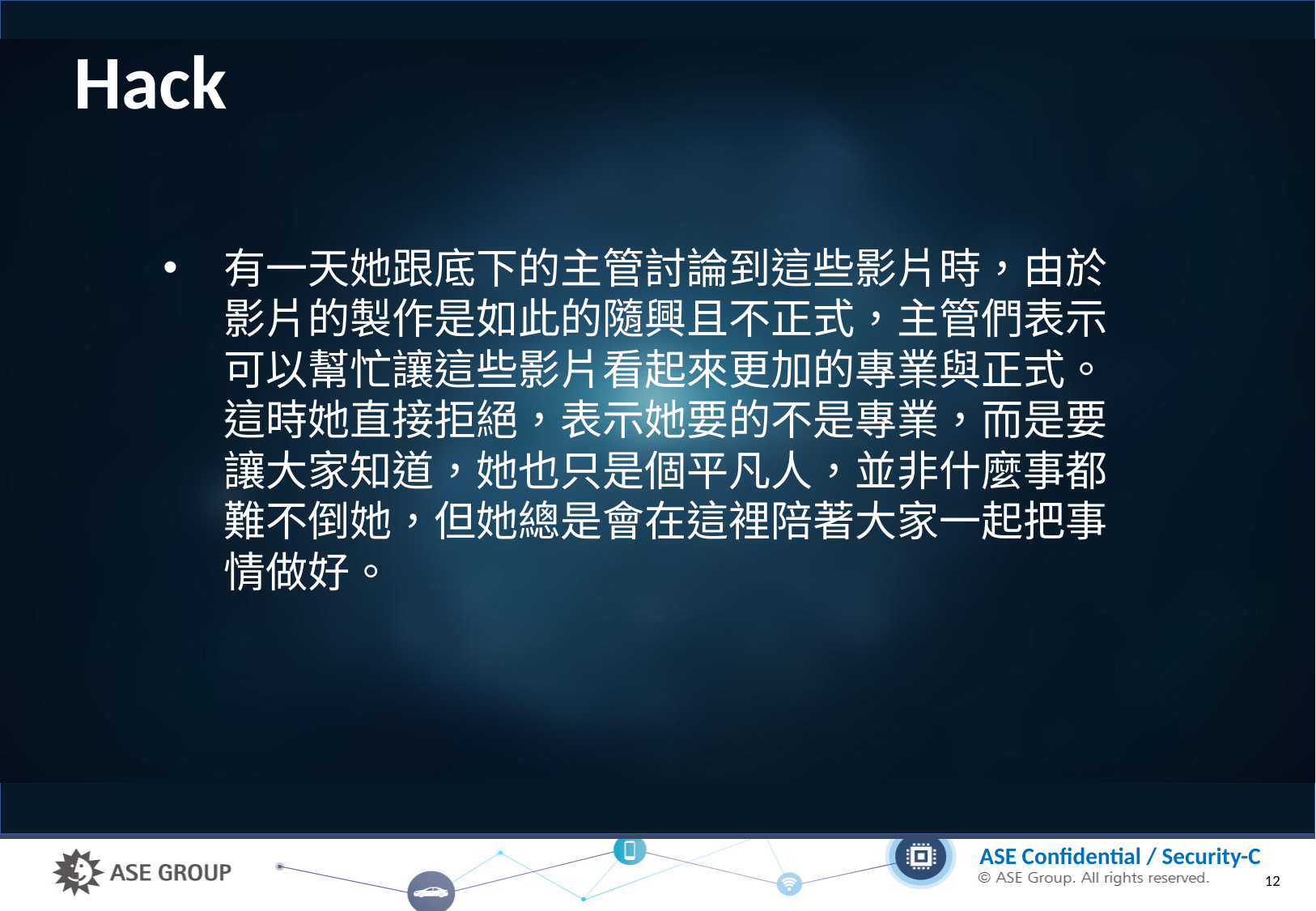

# Hack
有一天她跟底下的主管討論到這些影片時，由於影片的製作是如此的隨興且不正式，主管們表示可以幫忙讓這些影片看起來更加的專業與正式。這時她直接拒絕，表示她要的不是專業，而是要讓大家知道，她也只是個平凡人，並非什麼事都難不倒她，但她總是會在這裡陪著大家一起把事情做好。